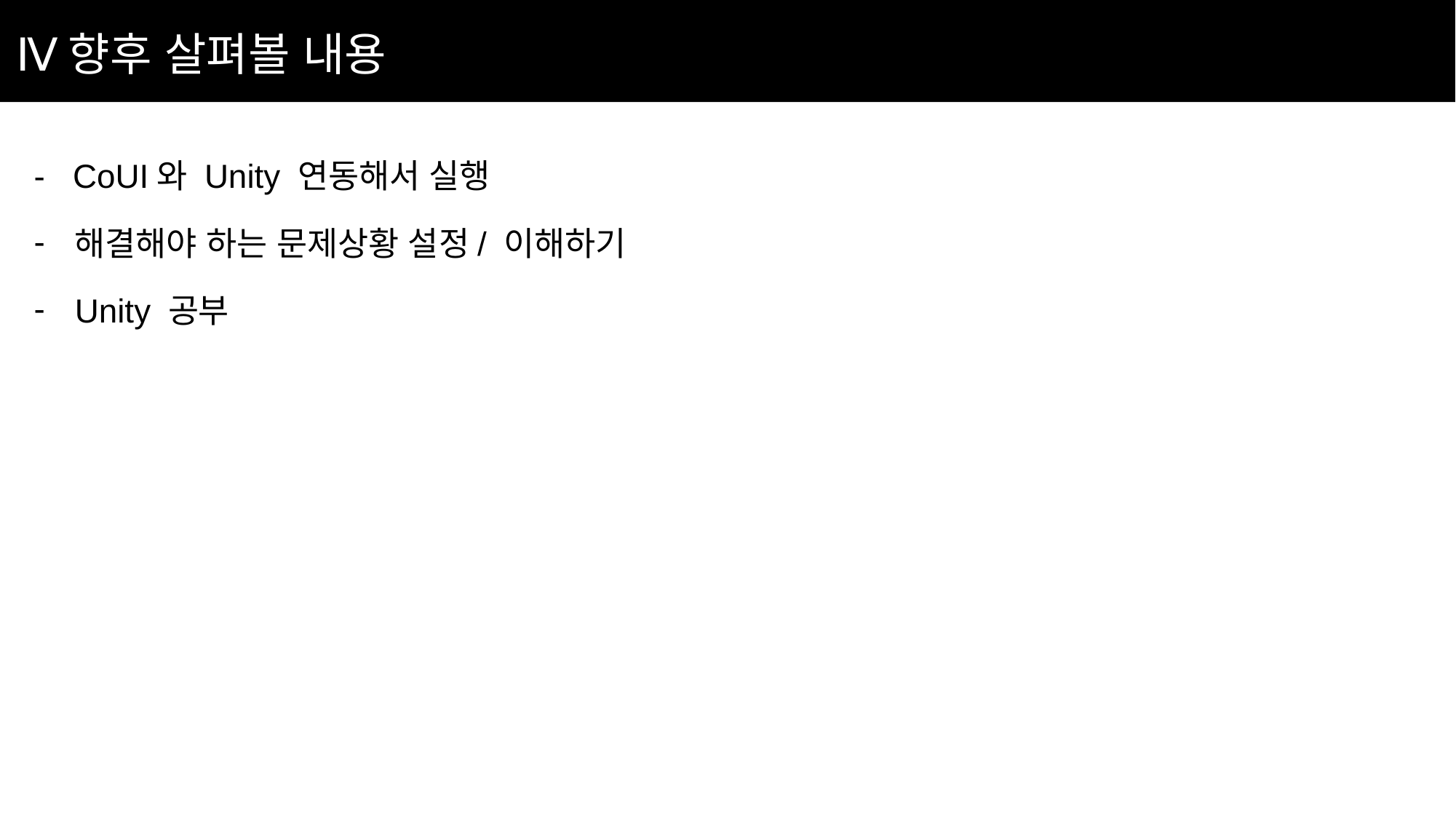

# 향후 살펴볼 내용
Ⅳ
-   CoUI와 Unity 연동해서 실행
해결해야 하는 문제상황 설정/ 이해하기
Unity 공부